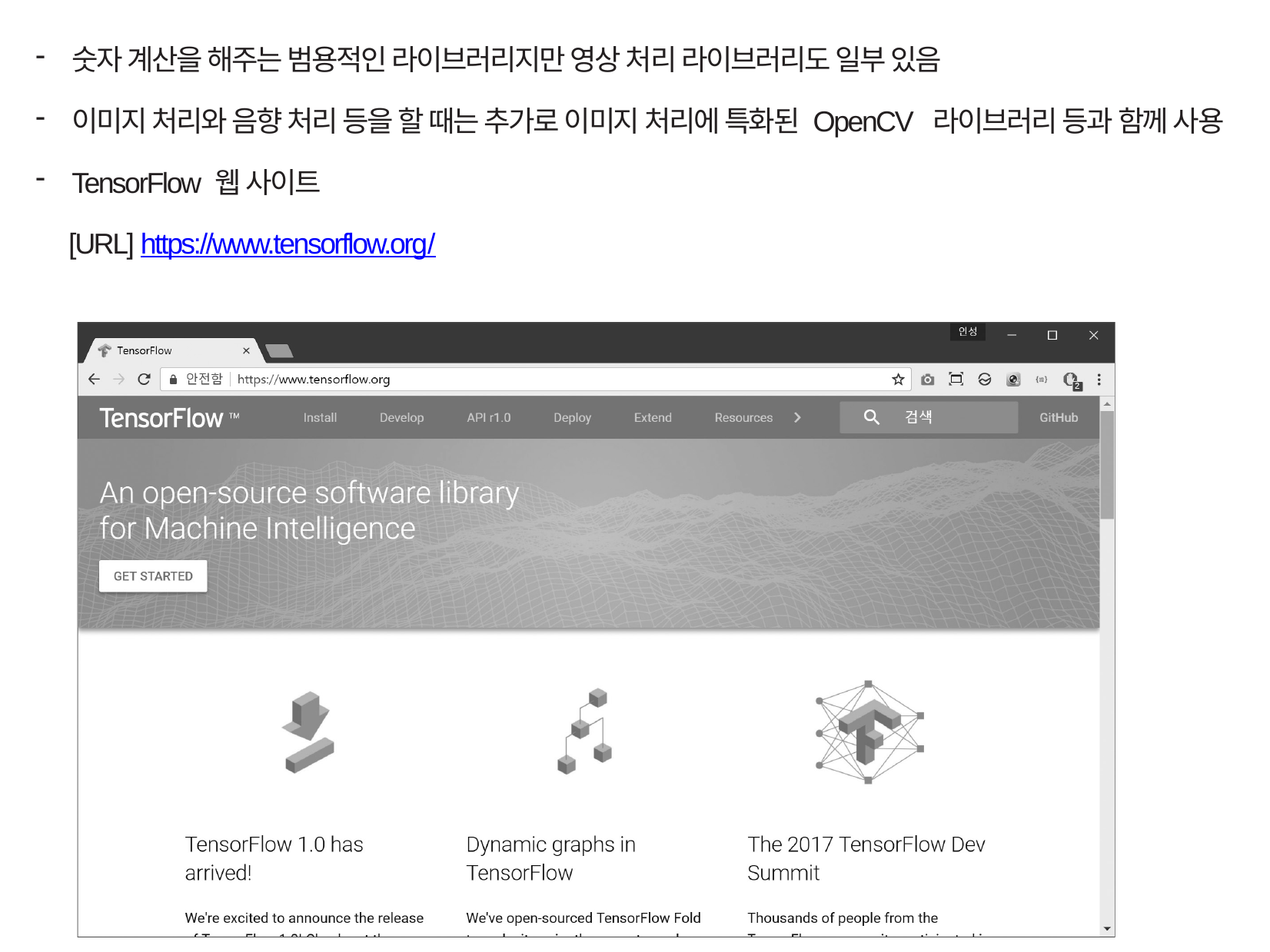

숫자 계산을 해주는 범용적인 라이브러리지만 영상 처리 라이브러리도 일부 있음
이미지 처리와 음향 처리 등을 할 때는 추가로 이미지 처리에 특화된 OpenCV  라이브러리 등과 함께 사용
TensorFlow 웹 사이트
     [URL] https://www.tensorflow.org/